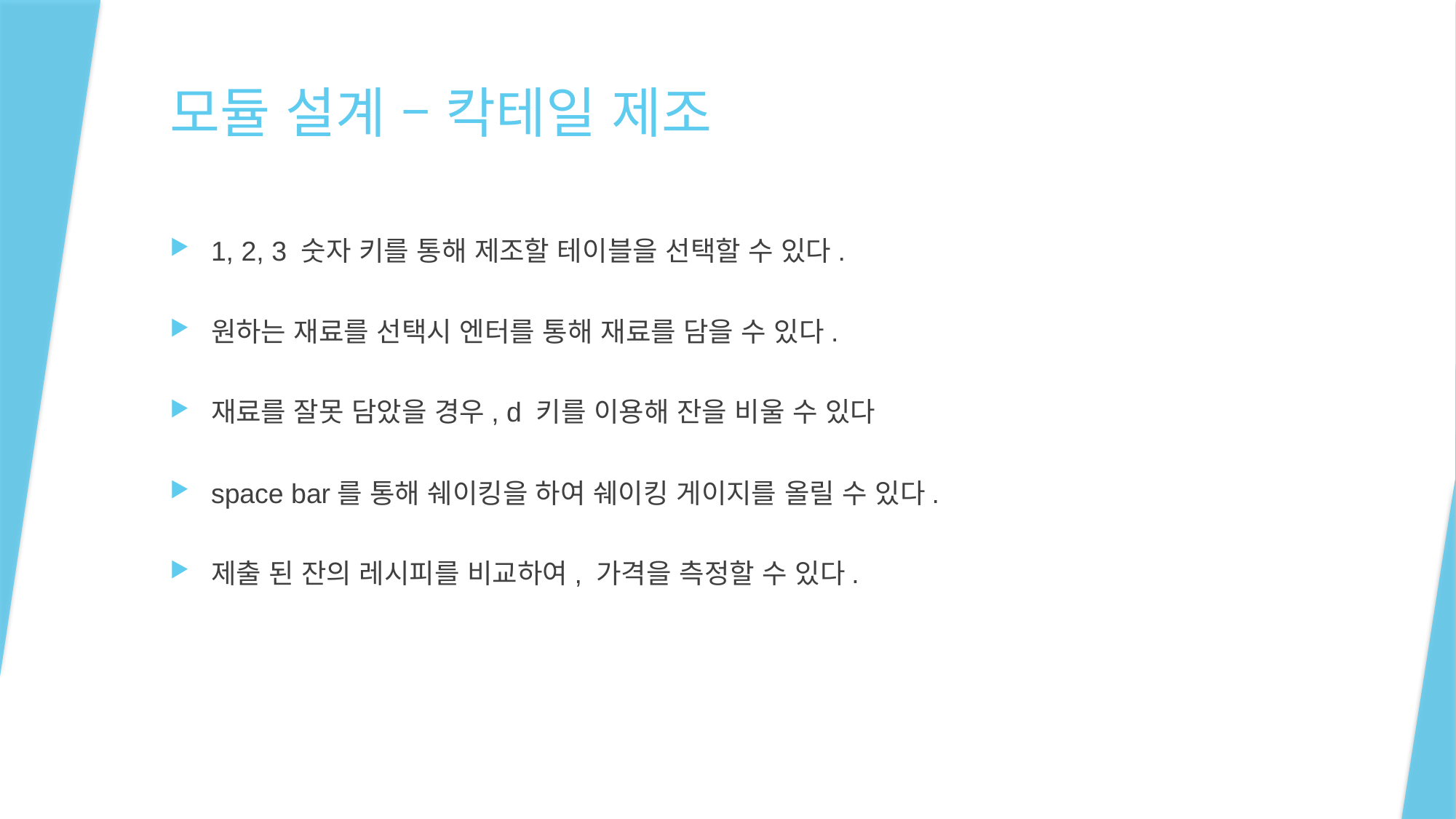

# 모듈 설계 – 칵테일 제조
1, 2, 3 숫자 키를 통해 제조할 테이블을 선택할 수 있다.
원하는 재료를 선택시 엔터를 통해 재료를 담을 수 있다.
재료를 잘못 담았을 경우, d 키를 이용해 잔을 비울 수 있다
space bar를 통해 쉐이킹을 하여 쉐이킹 게이지를 올릴 수 있다.
제출 된 잔의 레시피를 비교하여, 가격을 측정할 수 있다.